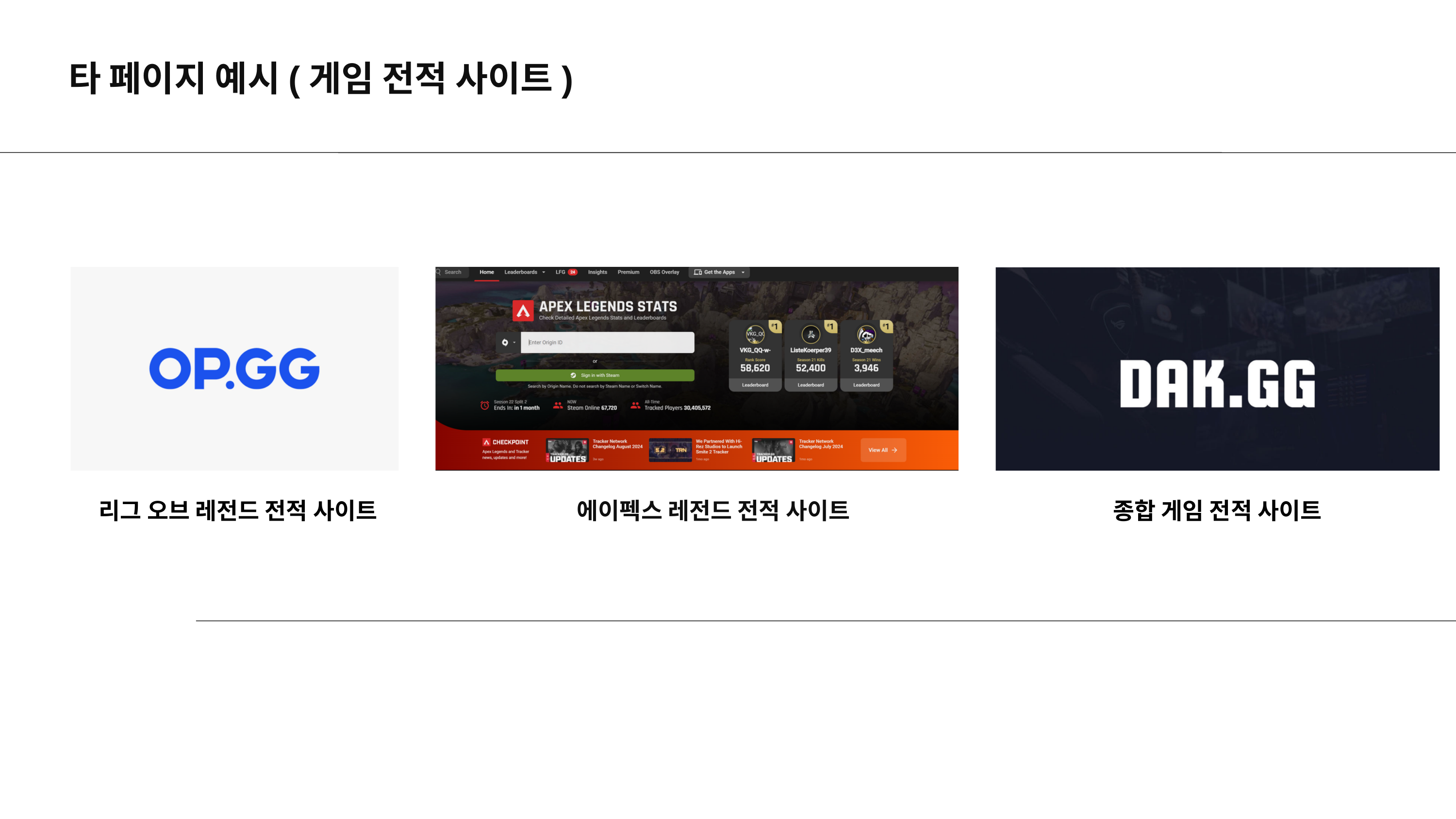

타 페이지 예시(게임 전적 사이트)

리그 오브 레전드 전적 사이트
에이펙스 레전드 전적 사이트
종합 게임 전적 사이트